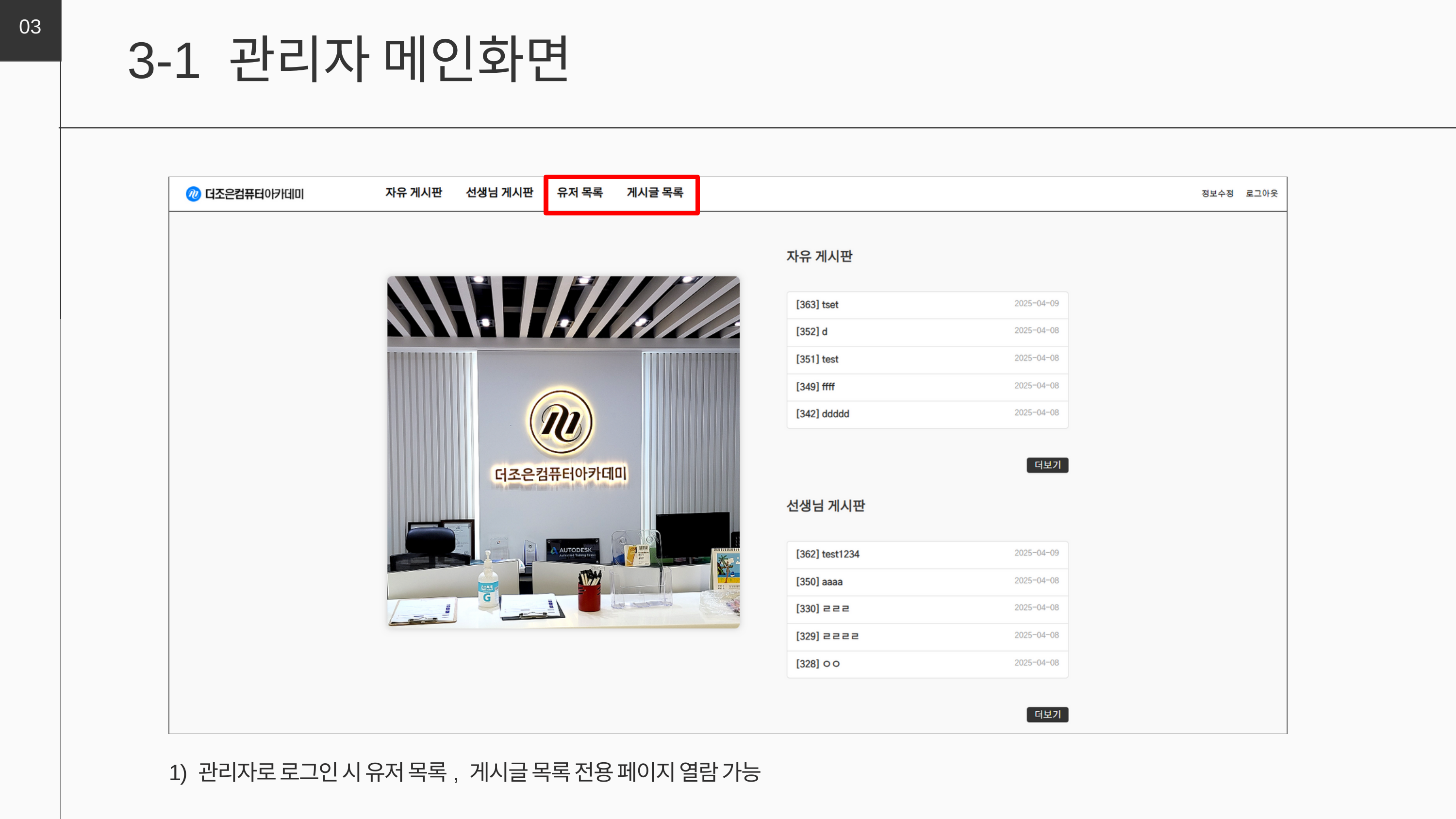

03

3-1 관리자 메인화면

1) 관리자로 로그인 시 유저 목록, 게시글 목록 전용 페이지 열람 가능